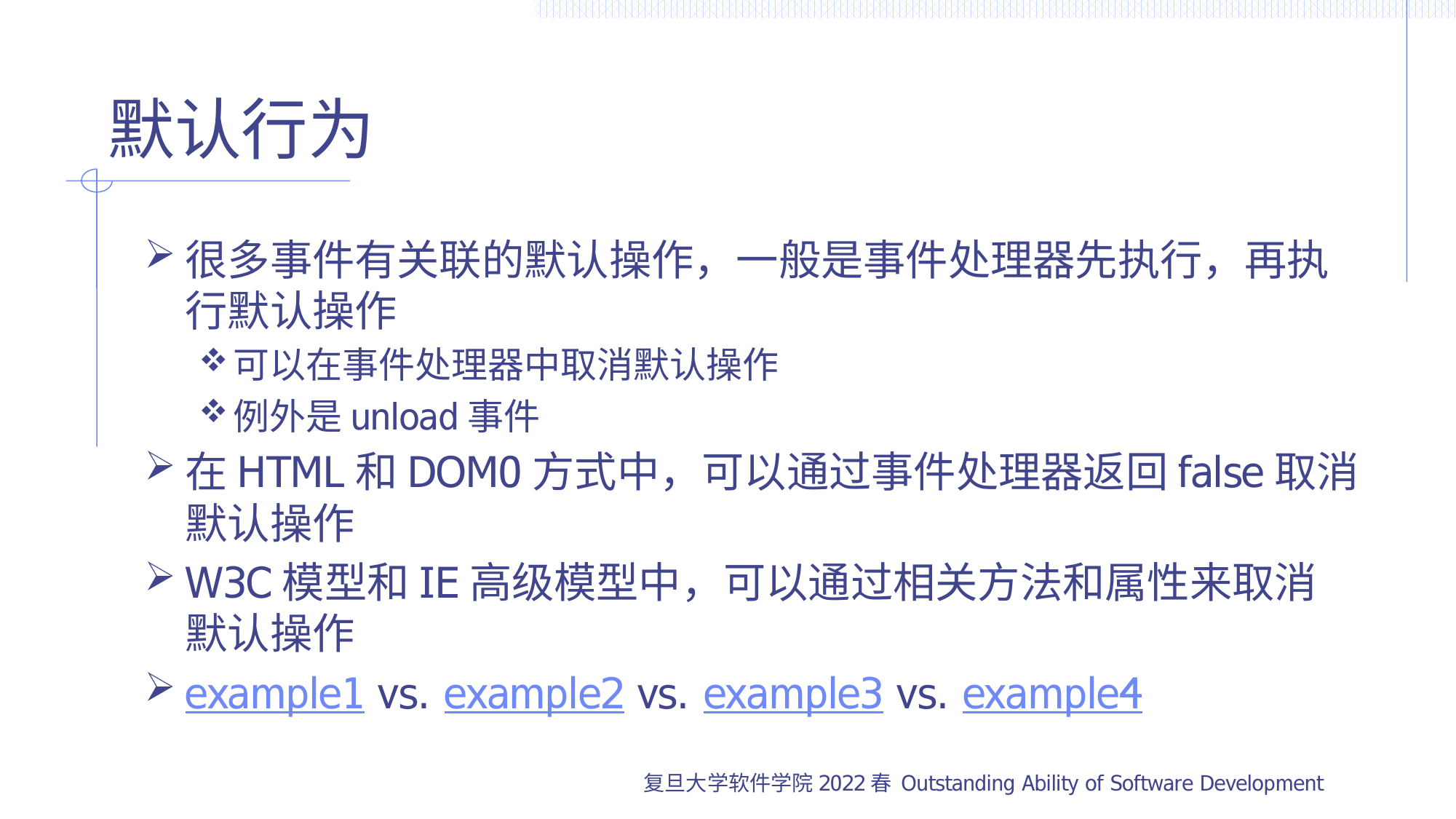

# 默认行为
很多事件有关联的默认操作，一般是事件处理器先执行，再执行默认操作
可以在事件处理器中取消默认操作
例外是unload事件
在HTML和DOM0方式中，可以通过事件处理器返回false取消默认操作
W3C模型和IE高级模型中，可以通过相关方法和属性来取消默认操作
example1 vs. example2 vs. example3 vs. example4